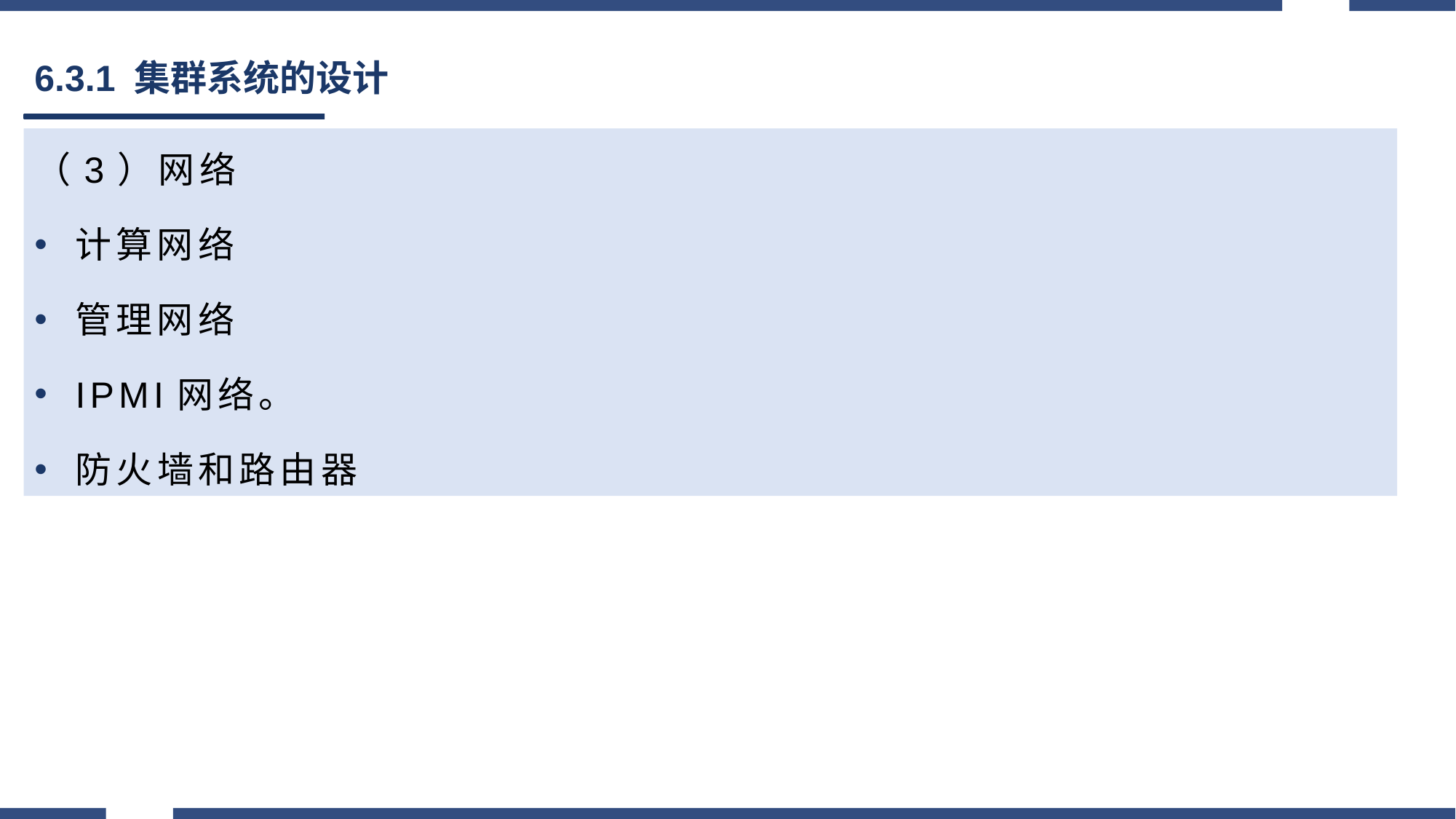

# 6.3.1 集群系统的设计
（3）网络
计算网络
管理网络
IPMI网络。
防火墙和路由器